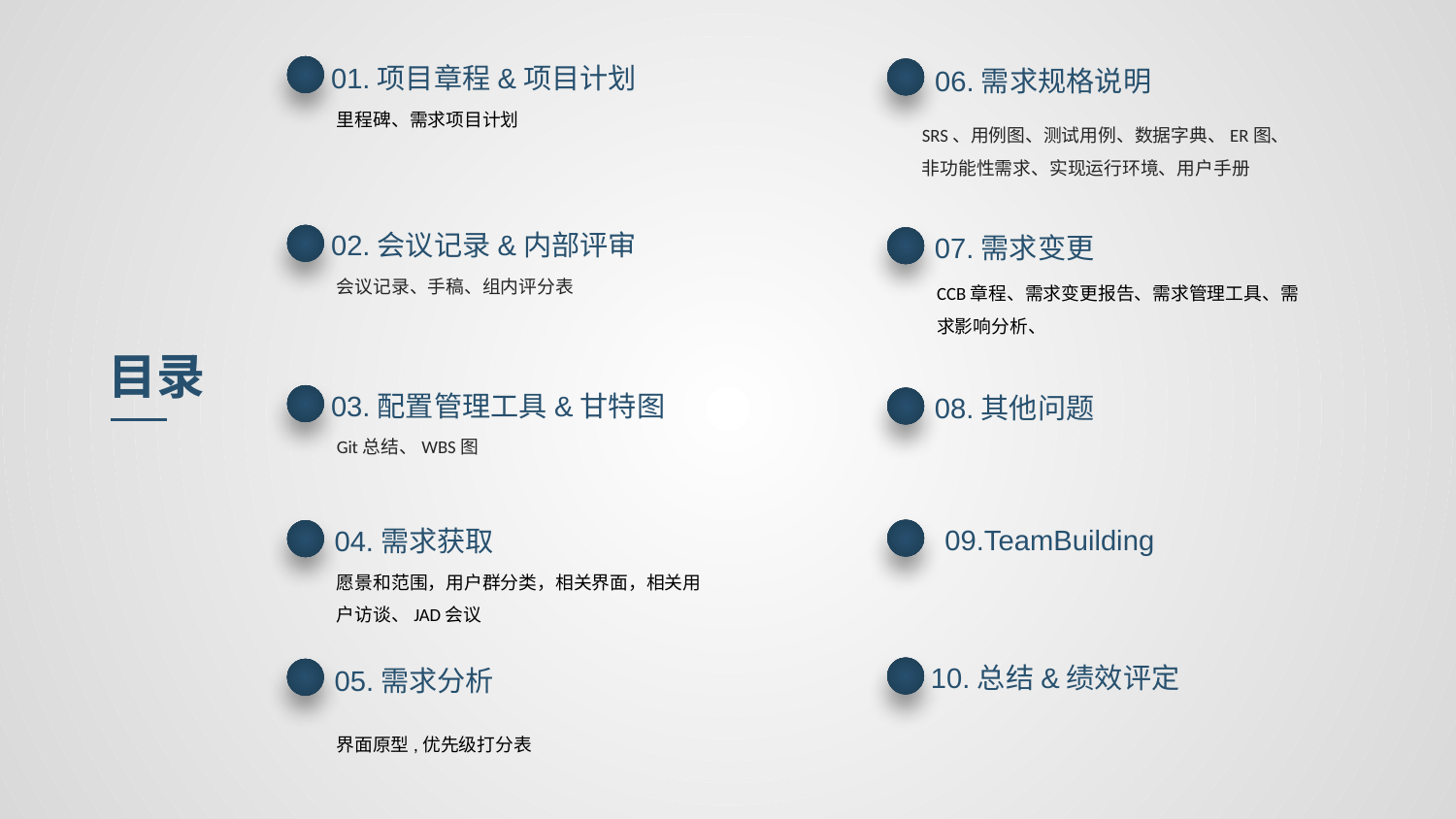

01.项目章程&项目计划

06.需求规格说明

里程碑、需求项目计划
SRS、用例图、测试用例、数据字典、ER图、非功能性需求、实现运行环境、用户手册
02.会议记录&内部评审
07.需求变更

会议记录、手稿、组内评分表
CCB章程、需求变更报告、需求管理工具、需求影响分析、
目录
03.配置管理工具&甘特图
08.其他问题

Git总结、WBS图
09.TeamBuilding
04.需求获取

愿景和范围，用户群分类，相关界面，相关用户访谈、JAD会议
10.总结&绩效评定
05.需求分析

界面原型,优先级打分表